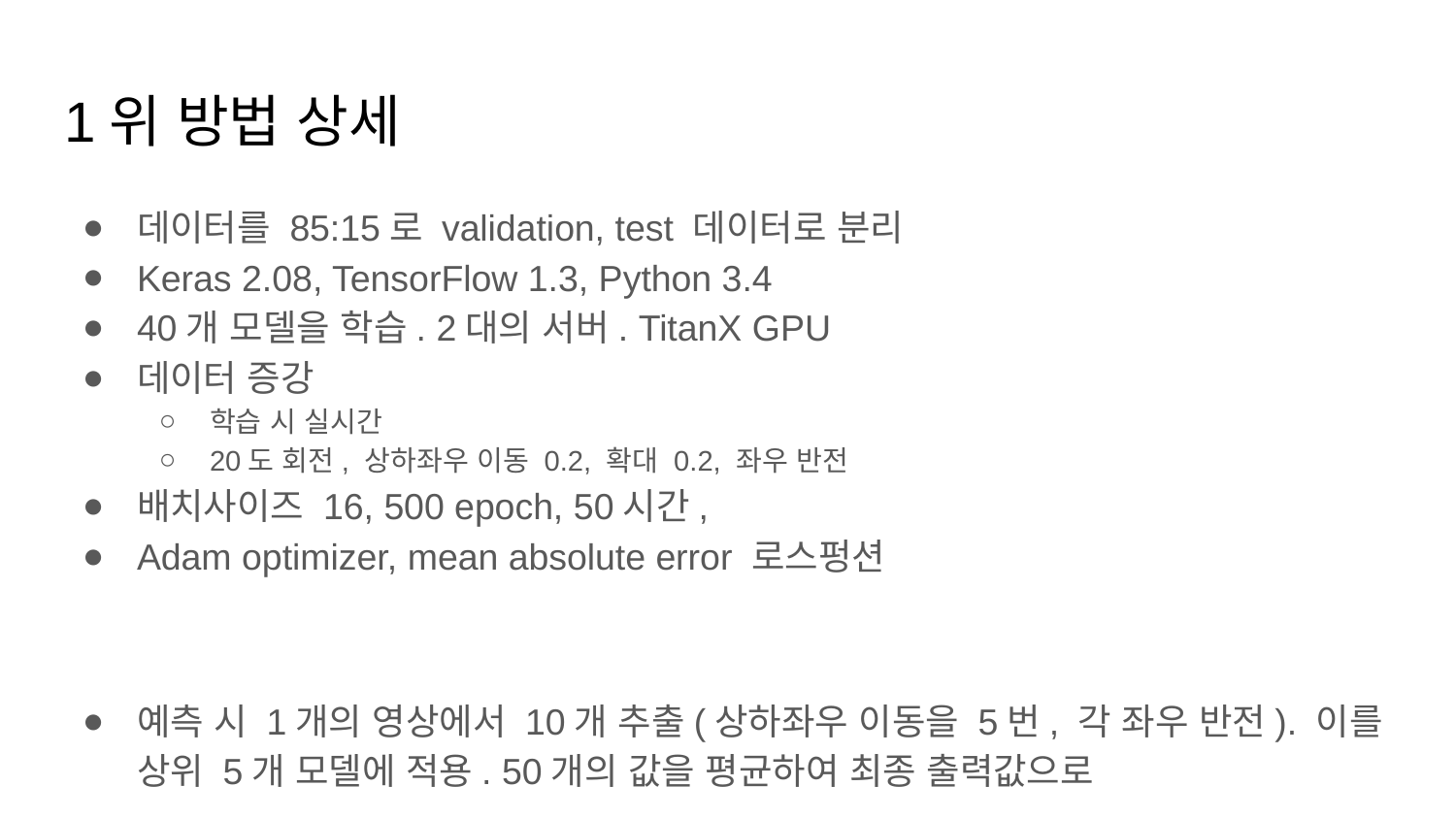

# 1위 방법 상세
데이터를 85:15로 validation, test 데이터로 분리
Keras 2.08, TensorFlow 1.3, Python 3.4
40개 모델을 학습. 2대의 서버. TitanX GPU
데이터 증강
학습 시 실시간
20도 회전, 상하좌우 이동 0.2, 확대 0.2, 좌우 반전
배치사이즈 16, 500 epoch, 50시간,
Adam optimizer, mean absolute error 로스펑션

예측 시 1개의 영상에서 10개 추출(상하좌우 이동을 5번, 각 좌우 반전). 이를 상위 5개 모델에 적용. 50개의 값을 평균하여 최종 출력값으로